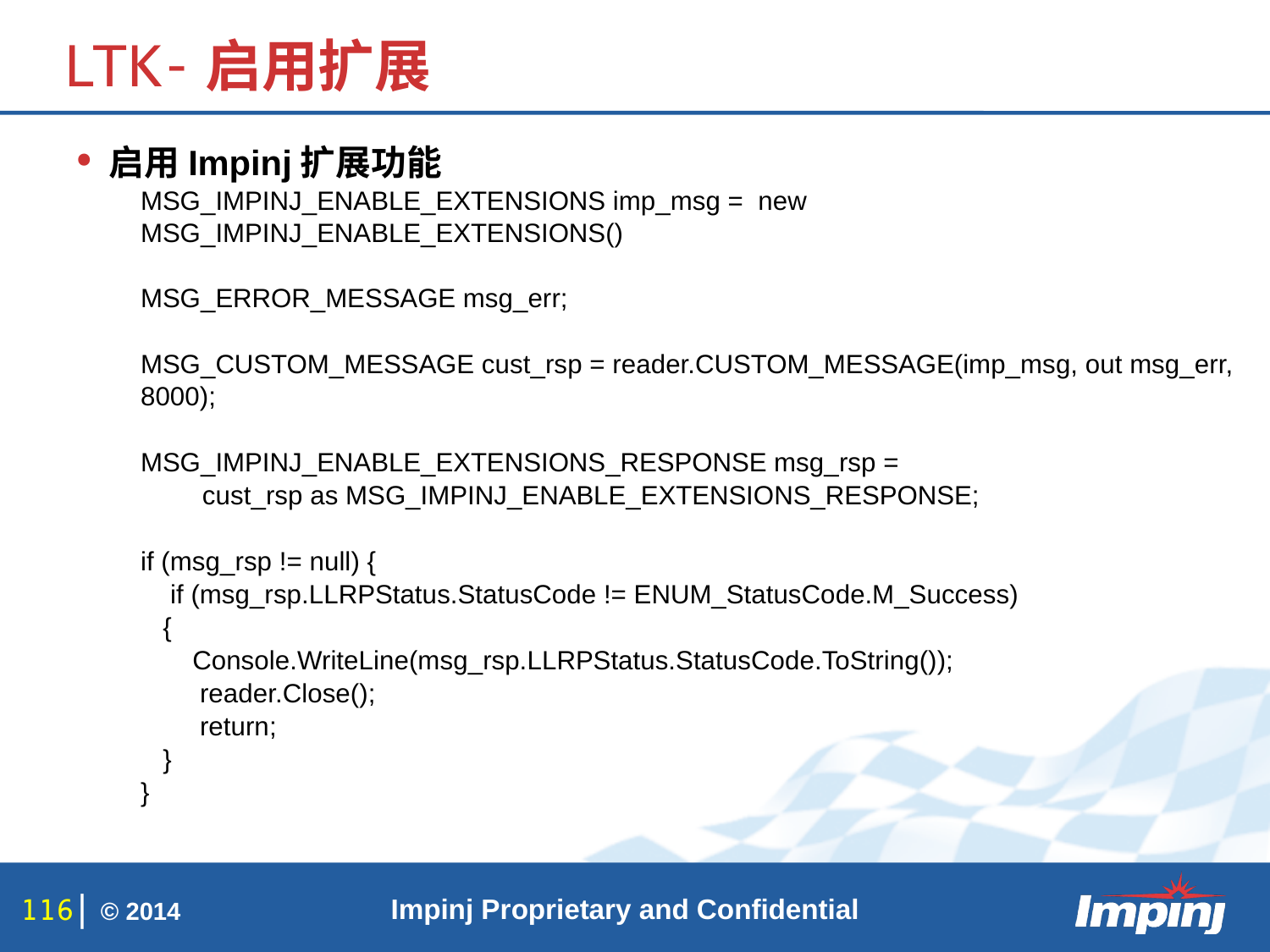

# LTK-启用扩展
启用Impinj扩展功能
MSG_IMPINJ_ENABLE_EXTENSIONS imp_msg =  new      MSG_IMPINJ_ENABLE_EXTENSIONS()

MSG_ERROR_MESSAGE msg_err;

MSG_CUSTOM_MESSAGE cust_rsp = reader.CUSTOM_MESSAGE(imp_msg, out msg_err, 8000);

MSG_IMPINJ_ENABLE_EXTENSIONS_RESPONSE msg_rsp =
cust_rsp as MSG_IMPINJ_ENABLE_EXTENSIONS_RESPONSE;

if (msg_rsp != null) {
    if (msg_rsp.LLRPStatus.StatusCode != ENUM_StatusCode.M_Success)
   {
       Console.WriteLine(msg_rsp.LLRPStatus.StatusCode.ToString());
        reader.Close();
        return;
   }
}